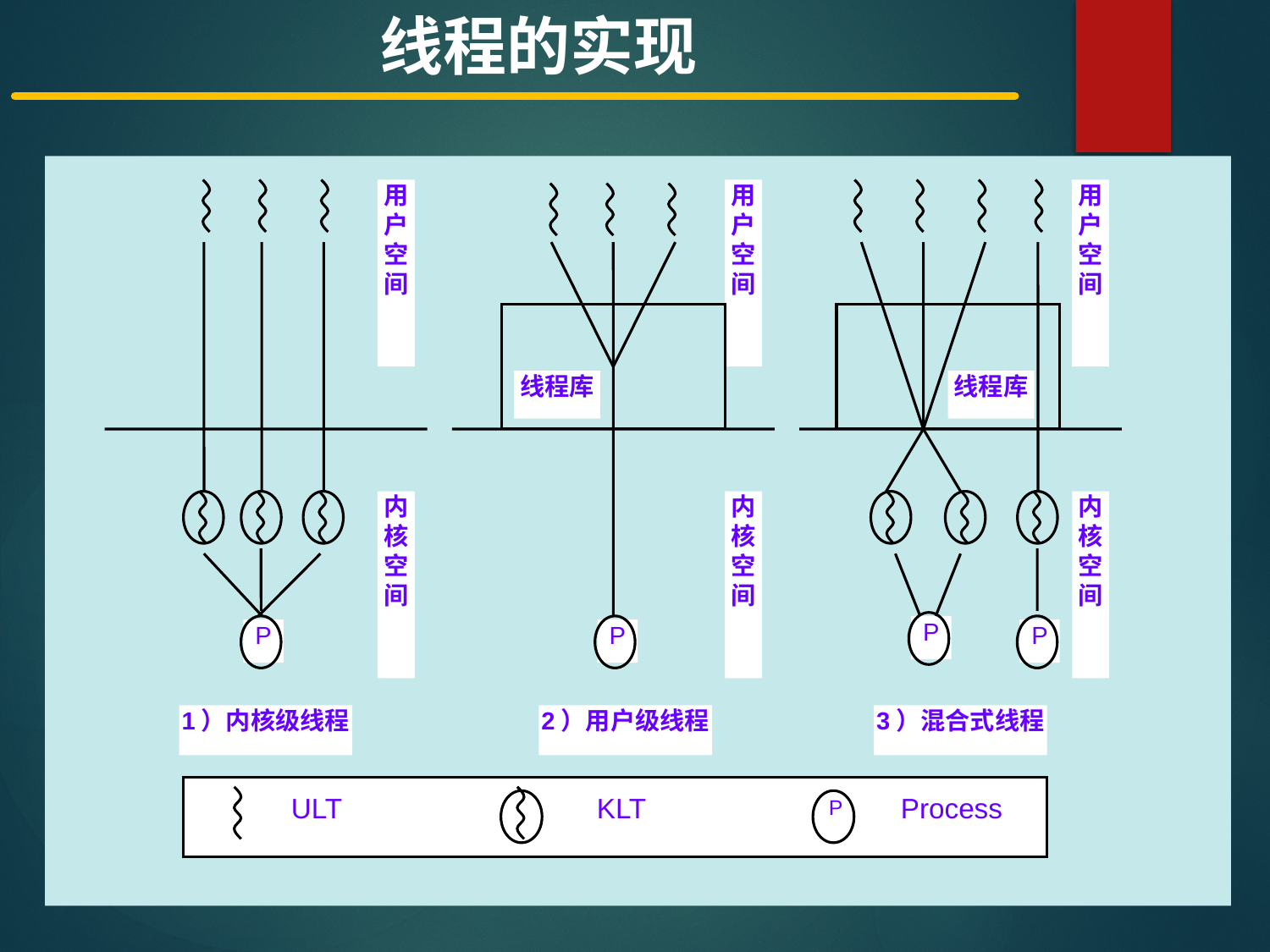

线程的实现

用户空间
用户空间

用户空间

线程库
线程库

内核空间
内核空间

内核空间

P

P

P

P
1）内核级线程
2）用户级线程
3）混合式线程

ULT
KLT

P
Process